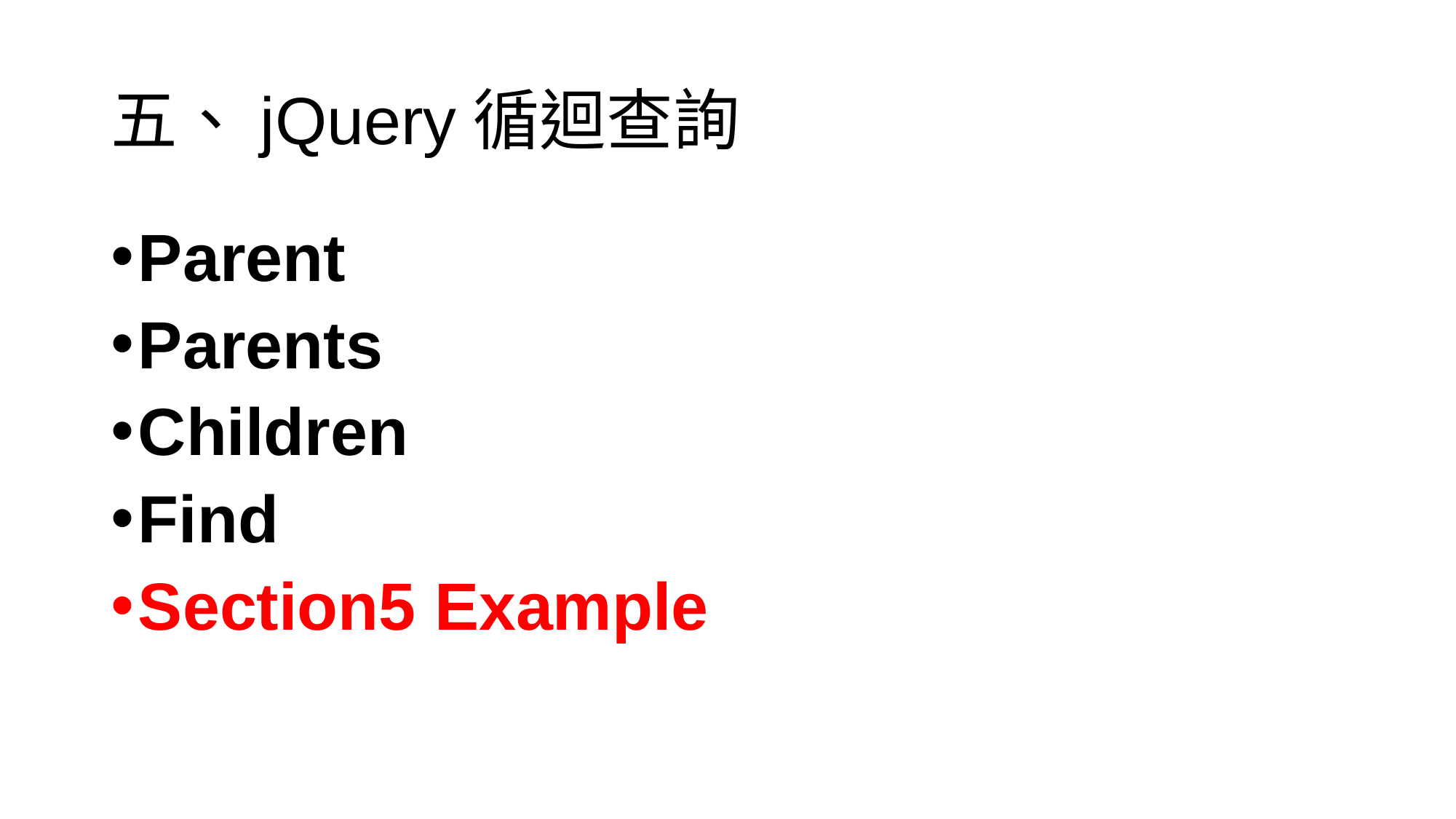

# 五、jQuery循迴查詢
Parent
Parents
Children
Find
Section5 Example